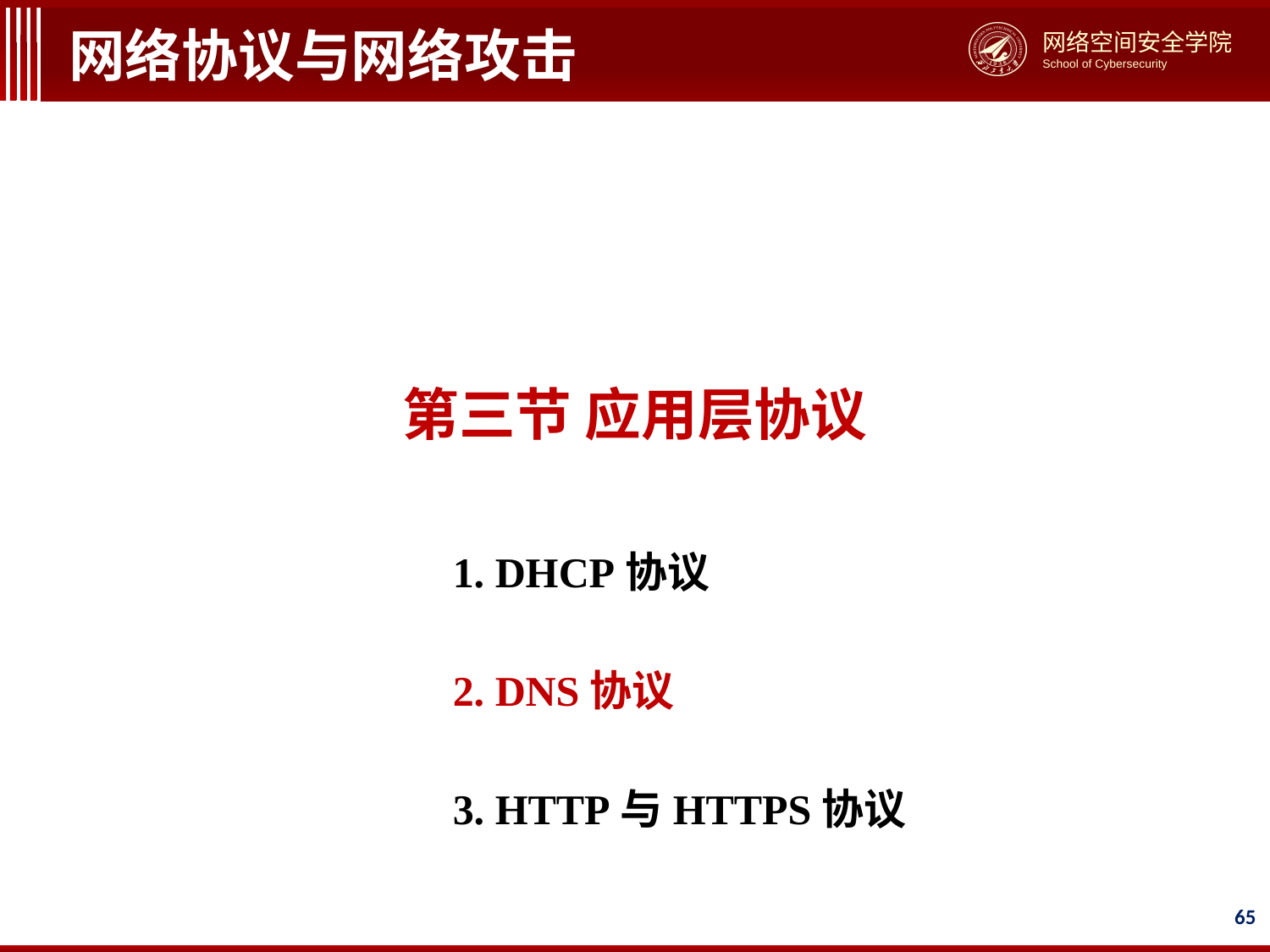

# 网络协议与网络攻击
第三节 应用层协议
1. DHCP协议

2. DNS协议

3. HTTP与HTTPS协议